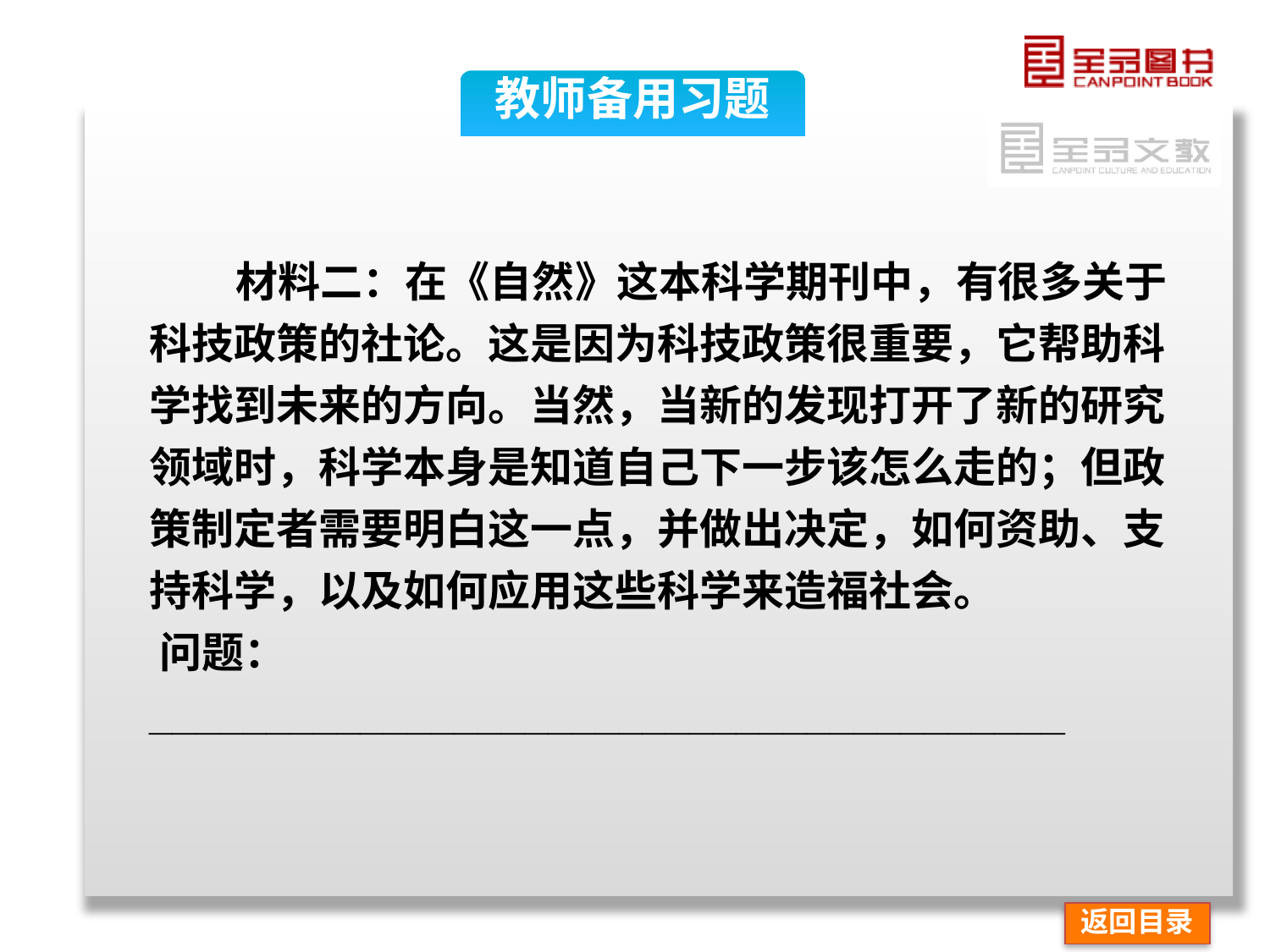

教师备用习题
            材料二：在《自然》这本科学期刊中，有很多关于科技政策的社论。这是因为科技政策很重要，它帮助科学找到未来的方向。当然，当新的发现打开了新的研究领域时，科学本身是知道自己下一步该怎么走的；但政策制定者需要明白这一点，并做出决定，如何资助、支持科学，以及如何应用这些科学来造福社会。
    问题：_______________________________________
返回目录